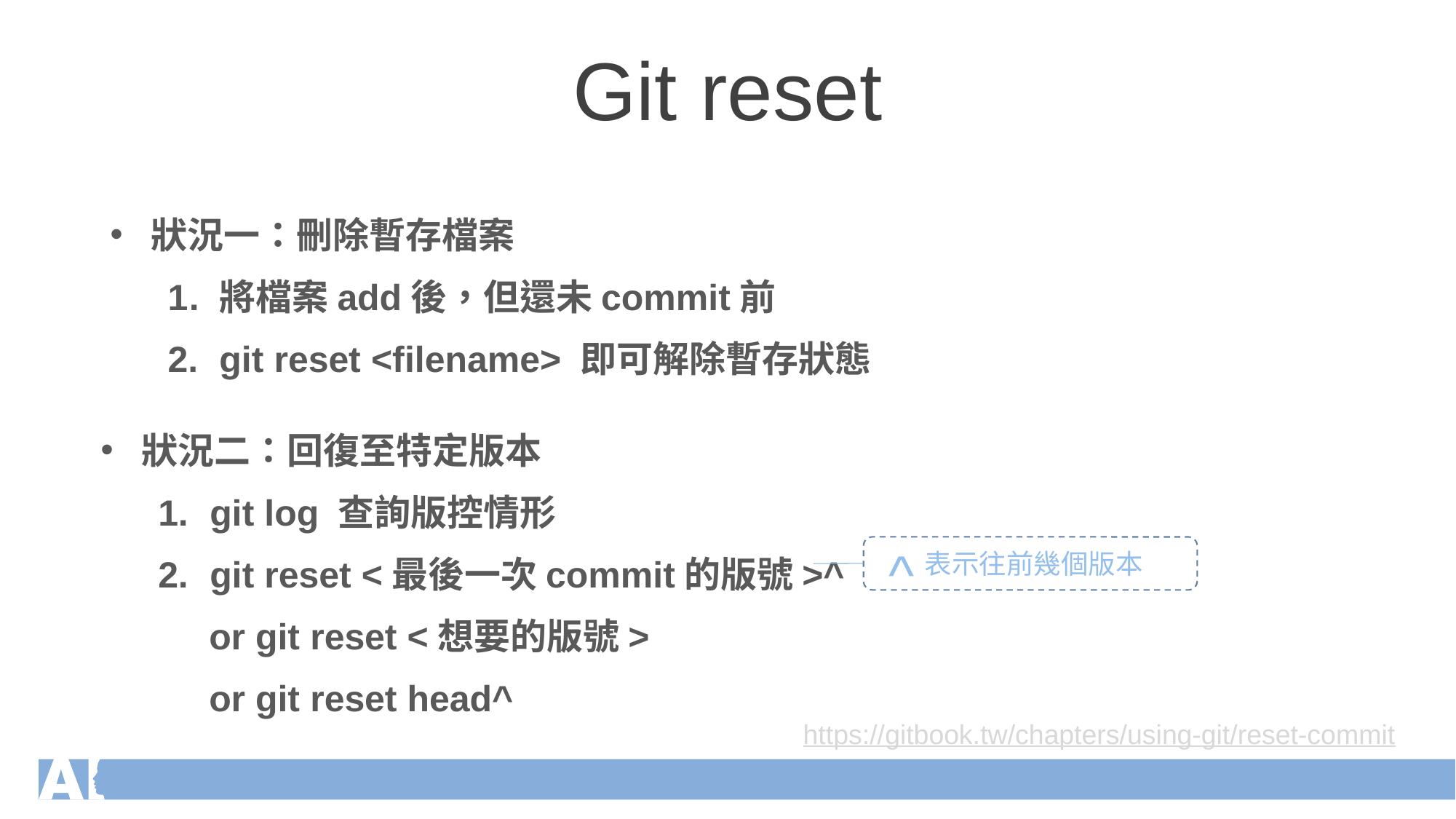

Git reset
狀況一：刪除暫存檔案
將檔案add後，但還未commit前
git reset <filename> 即可解除暫存狀態
狀況二：回復至特定版本
git log 查詢版控情形
git reset <最後一次commit的版號>^
     or git reset <想要的版號>
     or git reset head^
^

      表示往前幾個版本
https://gitbook.tw/chapters/using-git/reset-commit